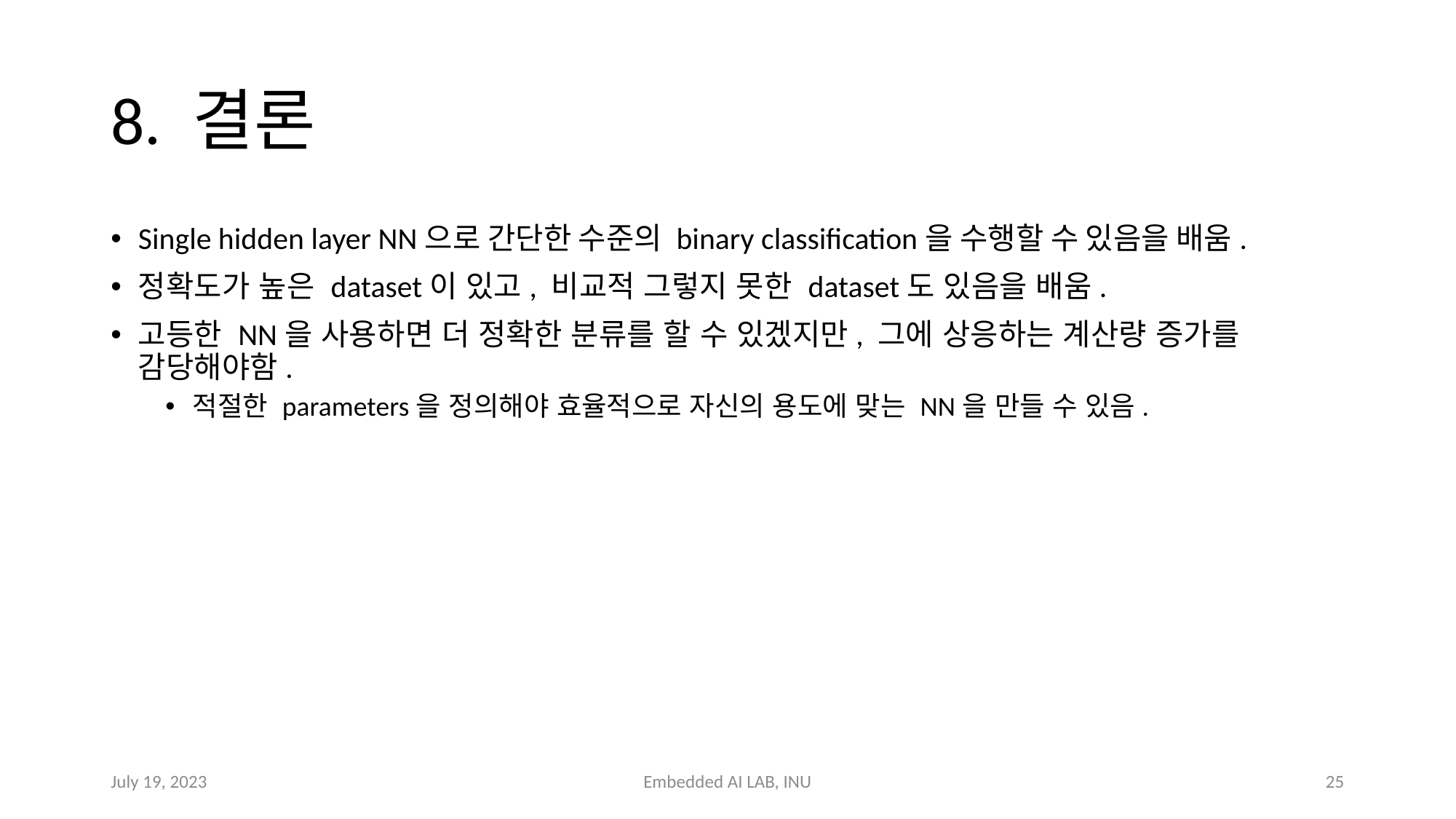

# 8. 결론
Single hidden layer NN으로 간단한 수준의 binary classification을 수행할 수 있음을 배움.
정확도가 높은 dataset이 있고, 비교적 그렇지 못한 dataset도 있음을 배움.
고등한 NN을 사용하면 더 정확한 분류를 할 수 있겠지만, 그에 상응하는 계산량 증가를 감당해야함.
적절한 parameters을 정의해야 효율적으로 자신의 용도에 맞는 NN을 만들 수 있음.
July 19, 2023
Embedded AI LAB, INU
25